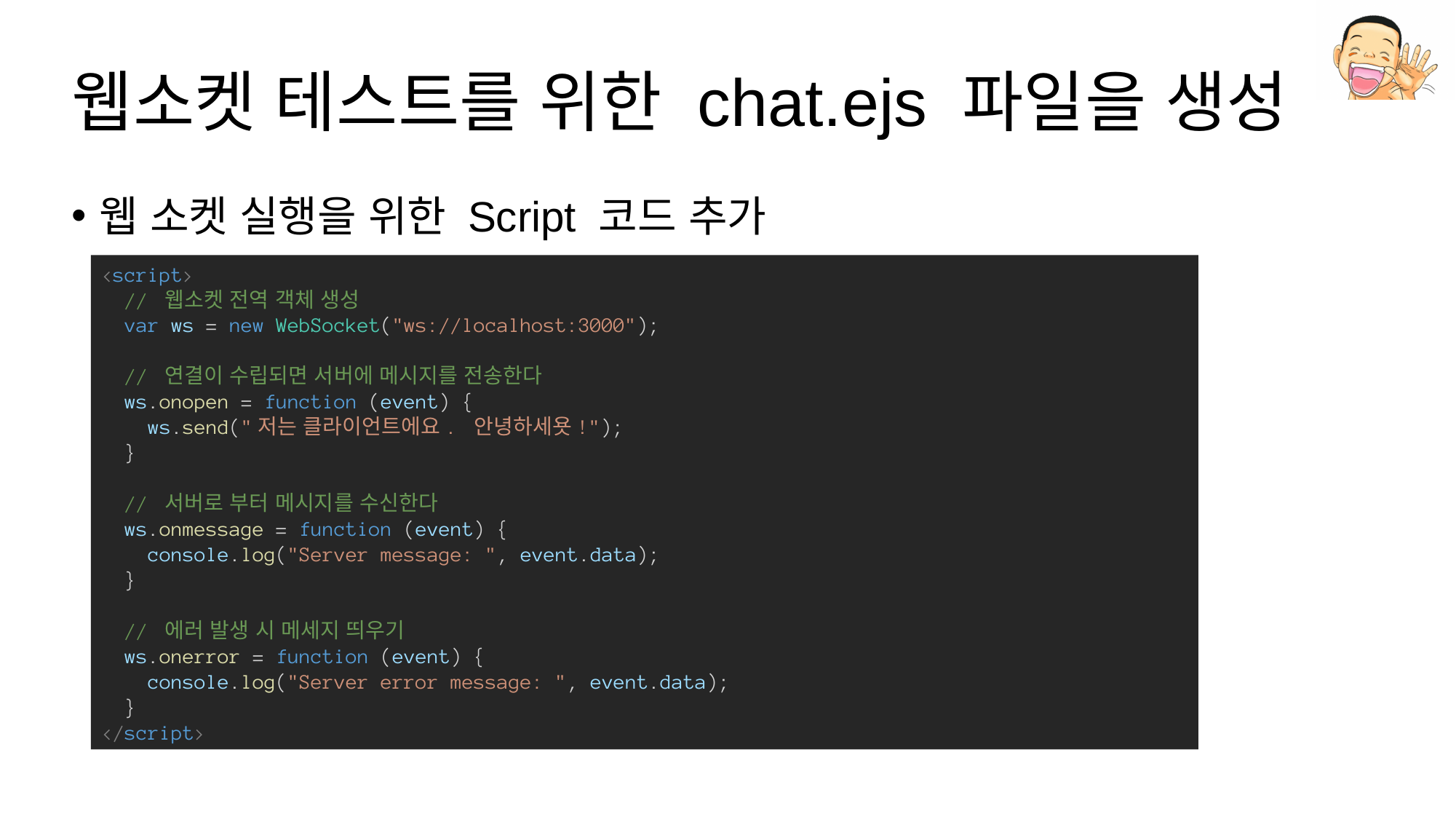

# 웹소켓 테스트를 위한 chat.ejs 파일을 생성
웹 소켓 실행을 위한 Script 코드 추가
<script>
  // 웹소켓 전역 객체 생성
  var ws = new WebSocket("ws://localhost:3000");
  // 연결이 수립되면 서버에 메시지를 전송한다
  ws.onopen = function (event) {
    ws.send("저는 클라이언트에요. 안녕하세욧!");
  }
  // 서버로 부터 메시지를 수신한다
  ws.onmessage = function (event) {
    console.log("Server message: ", event.data);
  }
  // 에러 발생 시 메세지 띄우기
  ws.onerror = function (event) {
    console.log("Server error message: ", event.data);
  }
</script>